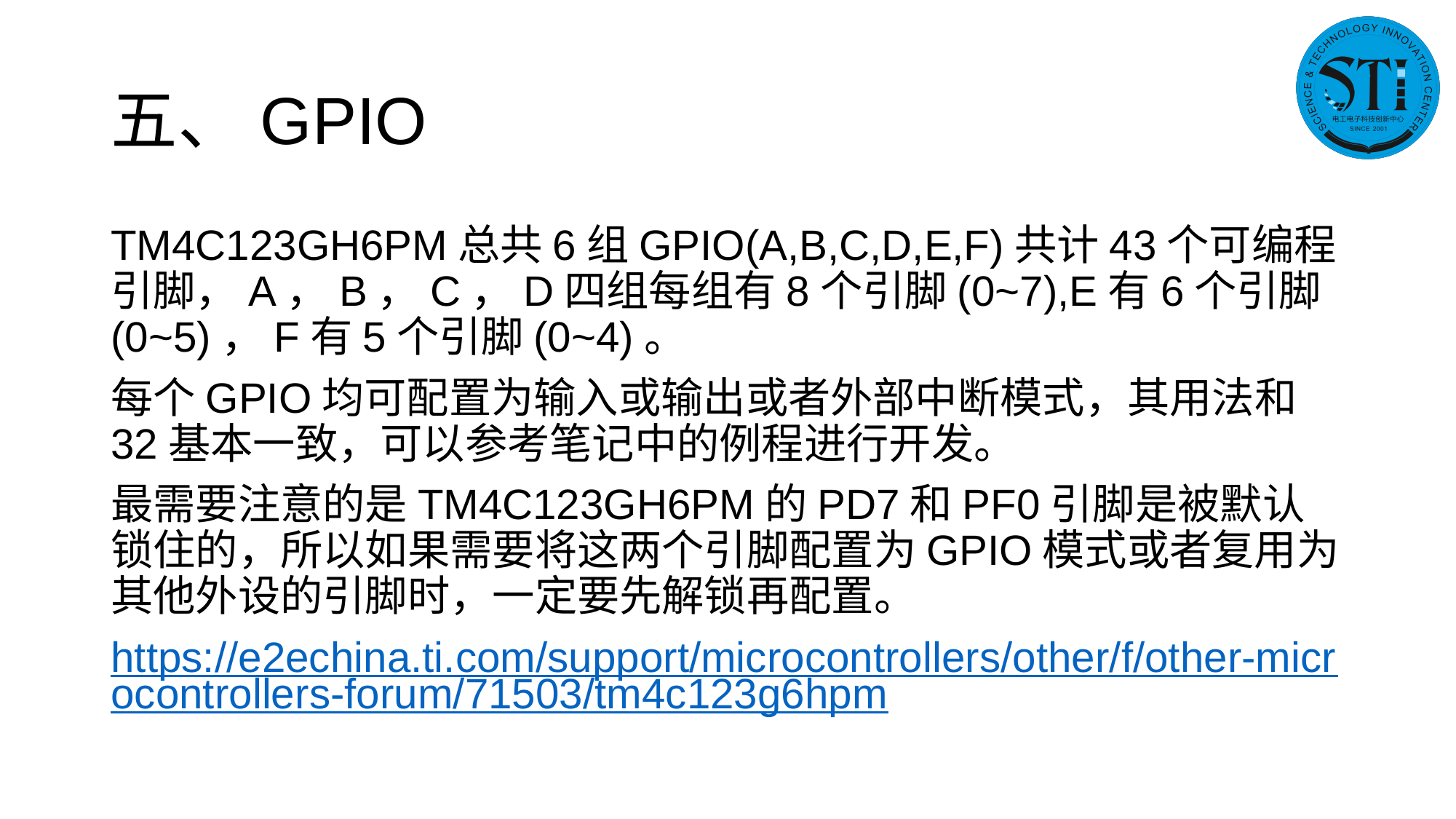

# 五、GPIO
TM4C123GH6PM总共6组GPIO(A,B,C,D,E,F)共计43个可编程引脚，A，B，C，D四组每组有8个引脚(0~7),E有6个引脚(0~5)，F有5个引脚(0~4)。
每个GPIO均可配置为输入或输出或者外部中断模式，其用法和32基本一致，可以参考笔记中的例程进行开发。
最需要注意的是TM4C123GH6PM的PD7和PF0引脚是被默认锁住的，所以如果需要将这两个引脚配置为GPIO模式或者复用为其他外设的引脚时，一定要先解锁再配置。
https://e2echina.ti.com/support/microcontrollers/other/f/other-microcontrollers-forum/71503/tm4c123g6hpm